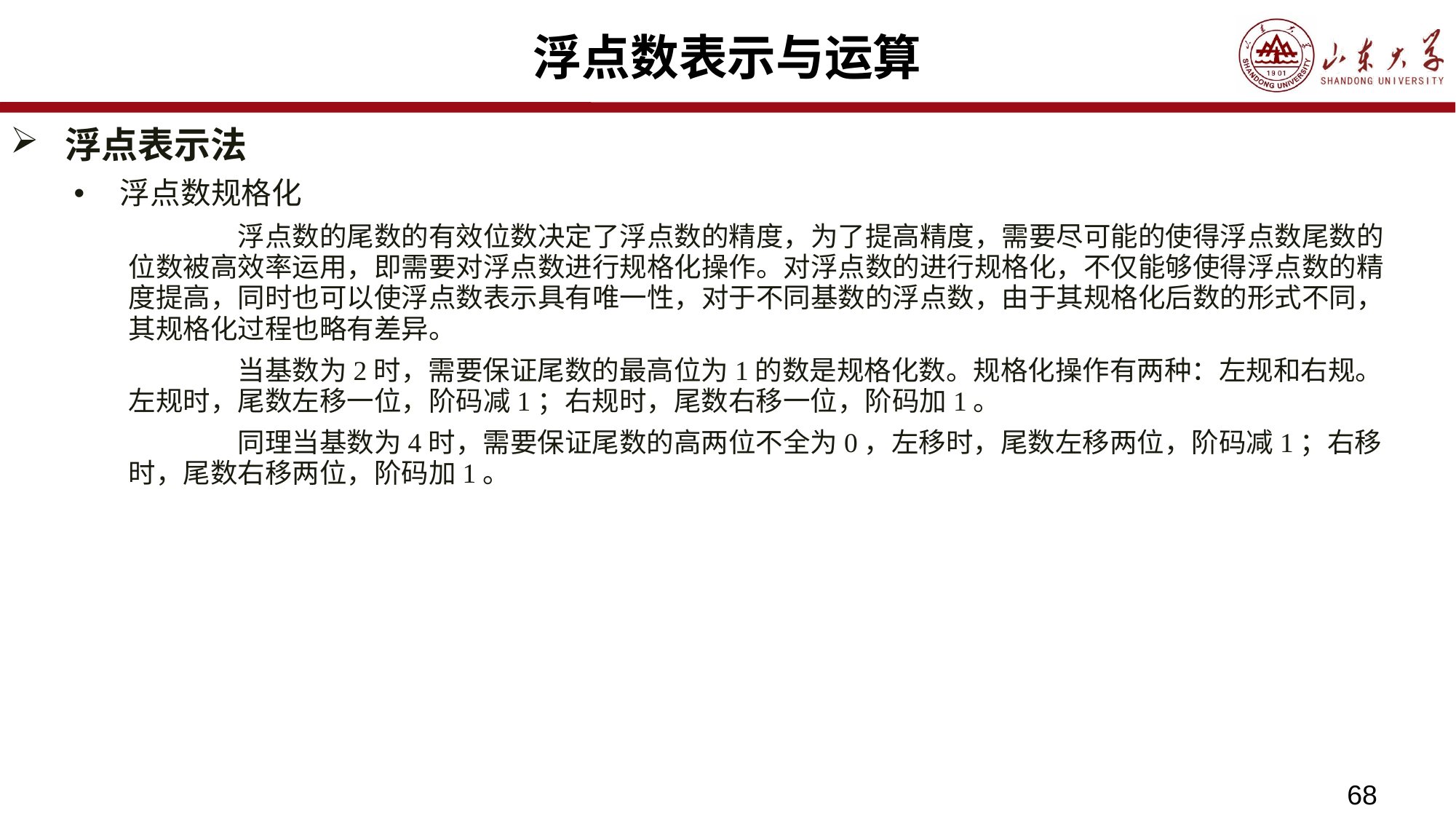

# 浮点数表示与运算
浮点表示法
浮点数规格化
	浮点数的尾数的有效位数决定了浮点数的精度，为了提高精度，需要尽可能的使得浮点数尾数的位数被高效率运用，即需要对浮点数进行规格化操作。对浮点数的进行规格化，不仅能够使得浮点数的精度提高，同时也可以使浮点数表示具有唯一性，对于不同基数的浮点数，由于其规格化后数的形式不同，其规格化过程也略有差异。
	当基数为2时，需要保证尾数的最高位为1的数是规格化数。规格化操作有两种：左规和右规。左规时，尾数左移一位，阶码减1；右规时，尾数右移一位，阶码加1。
	同理当基数为4时，需要保证尾数的高两位不全为0，左移时，尾数左移两位，阶码减1；右移时，尾数右移两位，阶码加1。

68